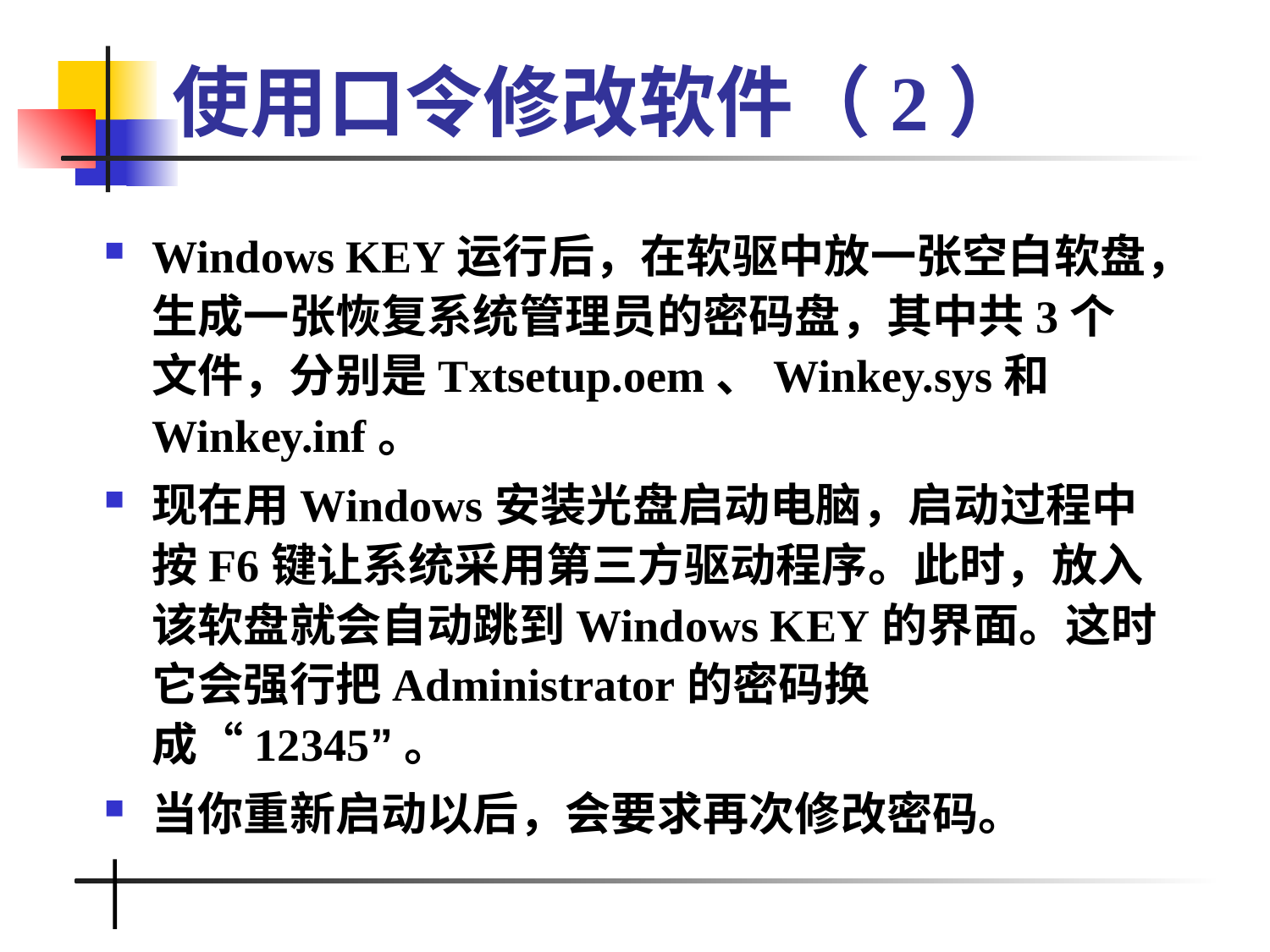

# 使用口令修改软件（2）
Windows KEY运行后，在软驱中放一张空白软盘，生成一张恢复系统管理员的密码盘，其中共3个文件，分别是Txtsetup.oem、Winkey.sys和Winkey.inf。
现在用Windows安装光盘启动电脑，启动过程中按F6键让系统采用第三方驱动程序。此时，放入该软盘就会自动跳到Windows KEY的界面。这时它会强行把Administrator的密码换成“12345”。
当你重新启动以后，会要求再次修改密码。